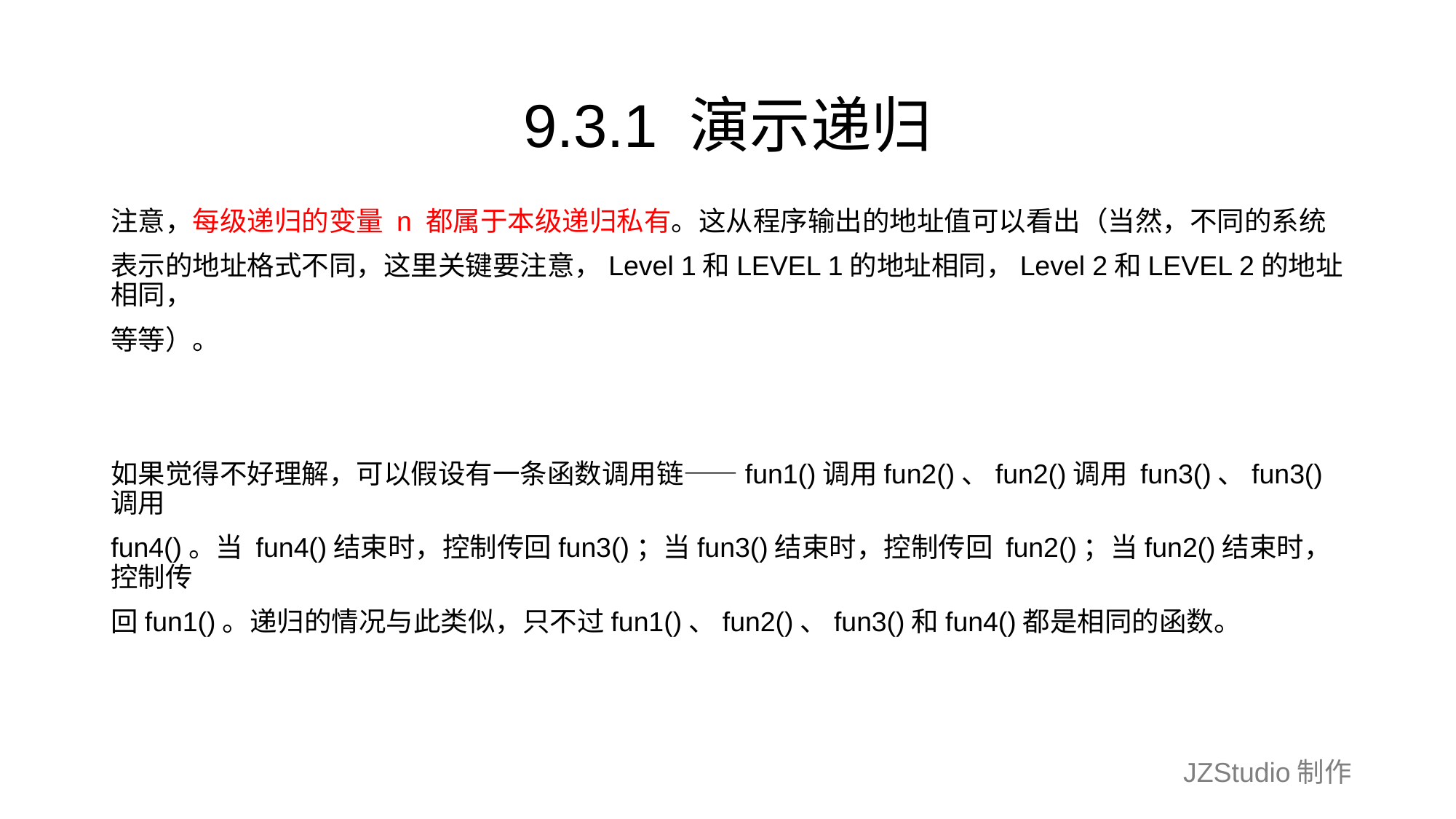

# 9.3.1 演示递归
注意，每级递归的变量 n 都属于本级递归私有。这从程序输出的地址值可以看出（当然，不同的系统
表示的地址格式不同，这里关键要注意，Level 1和LEVEL 1的地址相同，Level 2和LEVEL 2的地址相同，
等等）。

如果觉得不好理解，可以假设有一条函数调用链——fun1()调用fun2()、fun2()调用 fun3()、fun3()调用
fun4()。当 fun4()结束时，控制传回fun3()；当fun3()结束时，控制传回 fun2()；当fun2()结束时，控制传
回fun1()。递归的情况与此类似，只不过fun1()、fun2()、fun3()和fun4()都是相同的函数。